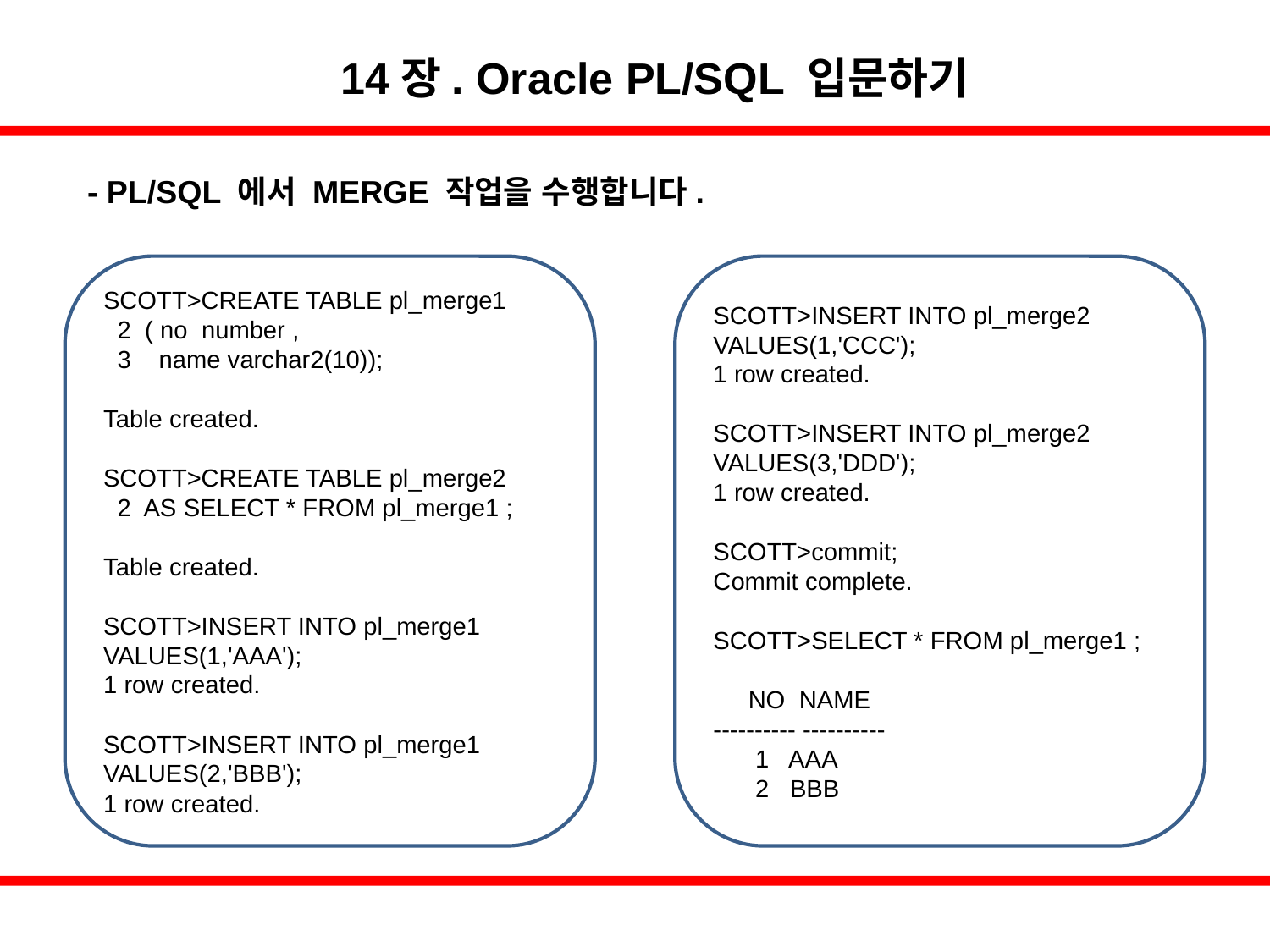

14장. Oracle PL/SQL 입문하기

- PL/SQL 에서 MERGE 작업을 수행합니다.
SCOTT>CREATE TABLE pl_merge1
  2  ( no  number ,
  3    name varchar2(10));

Table created.

SCOTT>CREATE TABLE pl_merge2
  2  AS SELECT * FROM pl_merge1 ;

Table created.

SCOTT>INSERT INTO pl_merge1 VALUES(1,'AAA');
1 row created.

SCOTT>INSERT INTO pl_merge1 VALUES(2,'BBB');
1 row created.
SCOTT>INSERT INTO pl_merge2 VALUES(1,'CCC');
1 row created.

SCOTT>INSERT INTO pl_merge2 VALUES(3,'DDD');
1 row created.

SCOTT>commit;
Commit complete.

SCOTT>SELECT * FROM pl_merge1 ;

     NO  NAME
---------- ----------
      1   AAA
      2   BBB